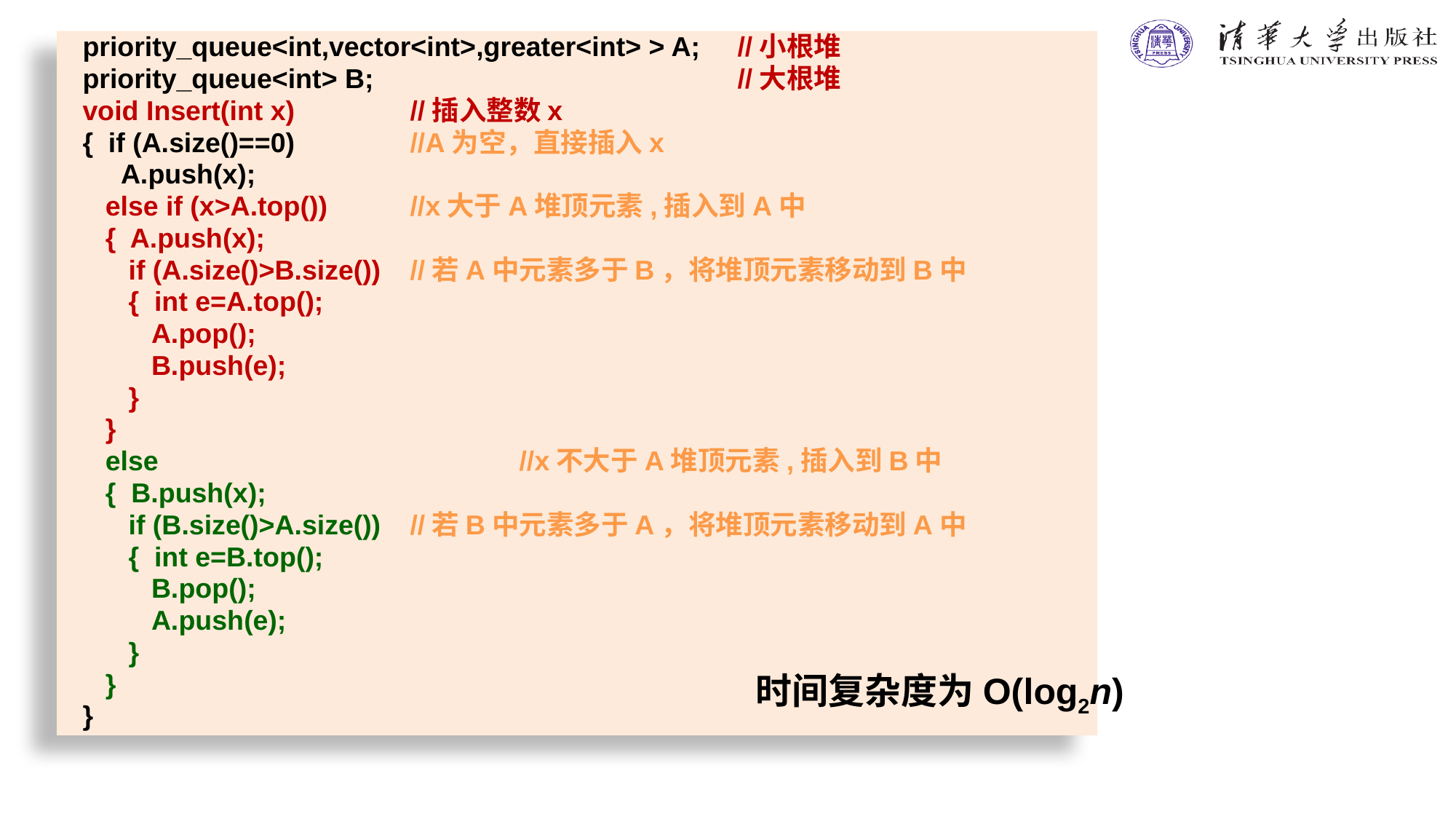

priority_queue<int,vector<int>,greater<int> > A;	//小根堆
priority_queue<int> B;				//大根堆
void Insert(int x)		//插入整数x
{  if (A.size()==0)		//A为空，直接插入x
     A.push(x);
   else if (x>A.top())	//x大于A堆顶元素,插入到A中
   {  A.push(x);
      if (A.size()>B.size())	//若A中元素多于B，将堆顶元素移动到B中
      {  int e=A.top();
         A.pop();
         B.push(e);
      }
   }
   else				//x不大于A堆顶元素,插入到B中
   {  B.push(x);
      if (B.size()>A.size())	//若B中元素多于A，将堆顶元素移动到A中
      {  int e=B.top();
         B.pop();
         A.push(e);
      }
   }
}
时间复杂度为O(log2n)